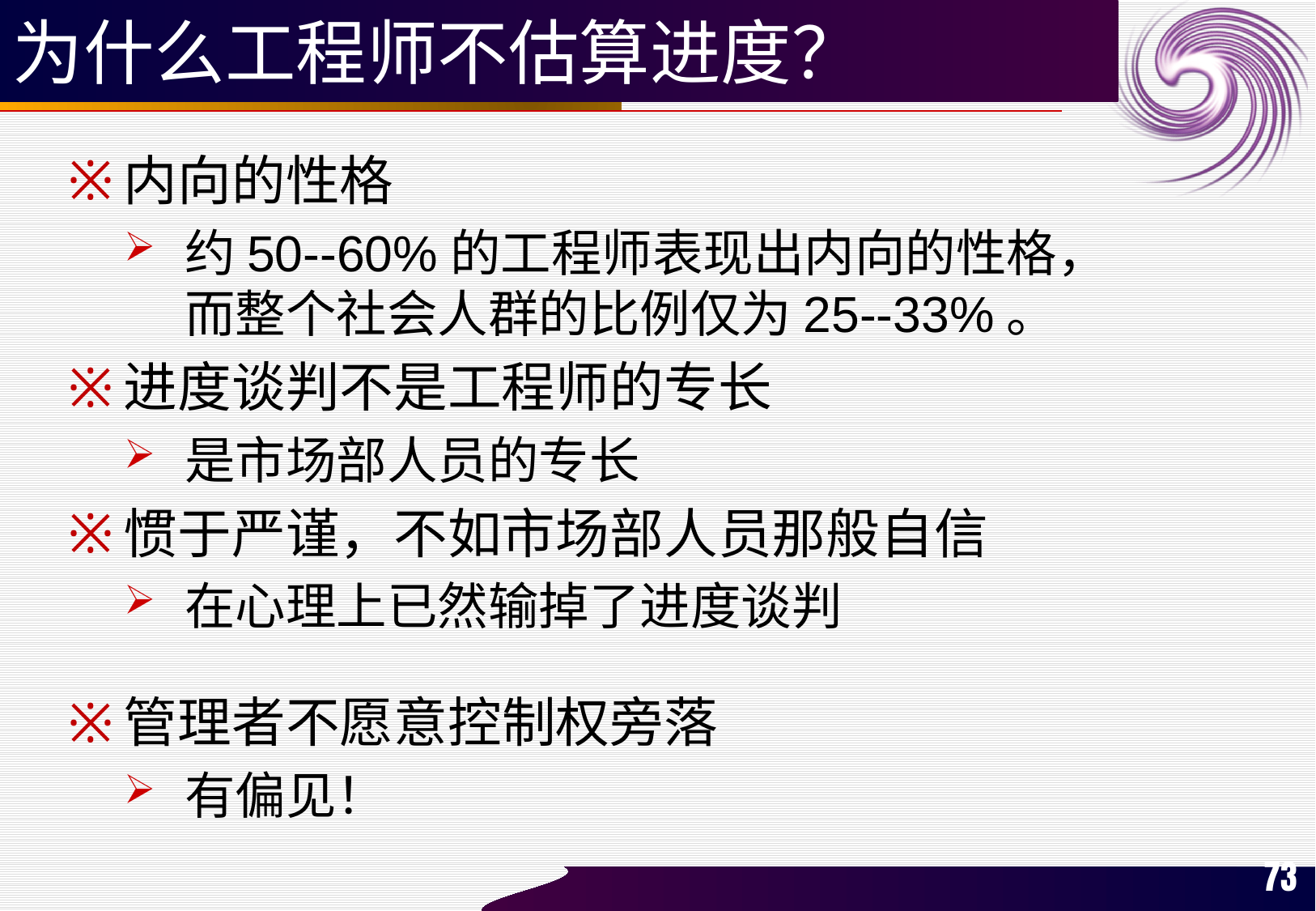

# 为什么工程师不估算进度？
内向的性格
约50--60%的工程师表现出内向的性格，
而整个社会人群的比例仅为25--33%。
进度谈判不是工程师的专长
是市场部人员的专长
惯于严谨，不如市场部人员那般自信
在心理上已然输掉了进度谈判

管理者不愿意控制权旁落
有偏见！

73